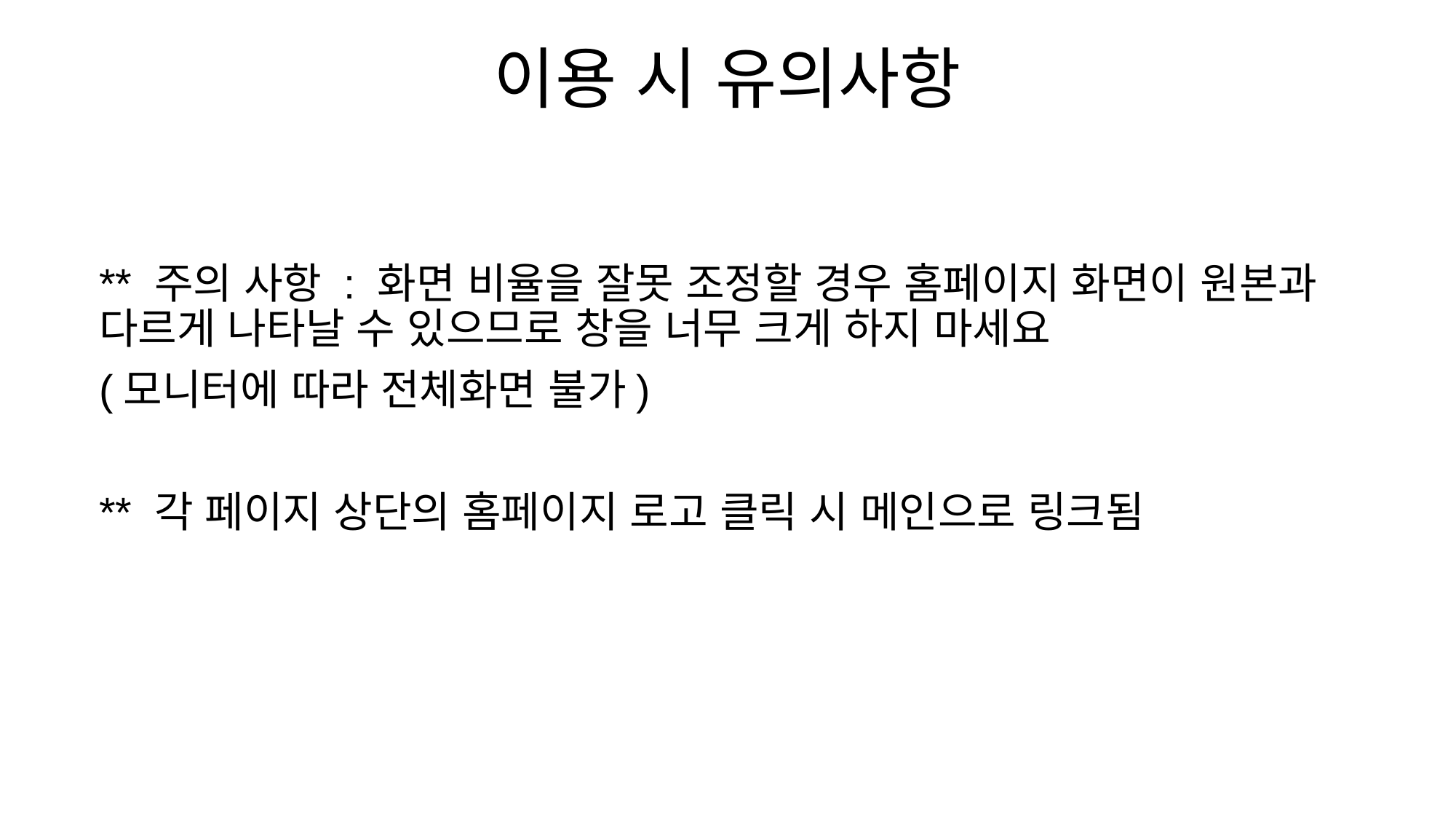

# 이용 시 유의사항
** 주의 사항 : 화면 비율을 잘못 조정할 경우 홈페이지 화면이 원본과 다르게 나타날 수 있으므로 창을 너무 크게 하지 마세요
(모니터에 따라 전체화면 불가)

** 각 페이지 상단의 홈페이지 로고 클릭 시 메인으로 링크됨